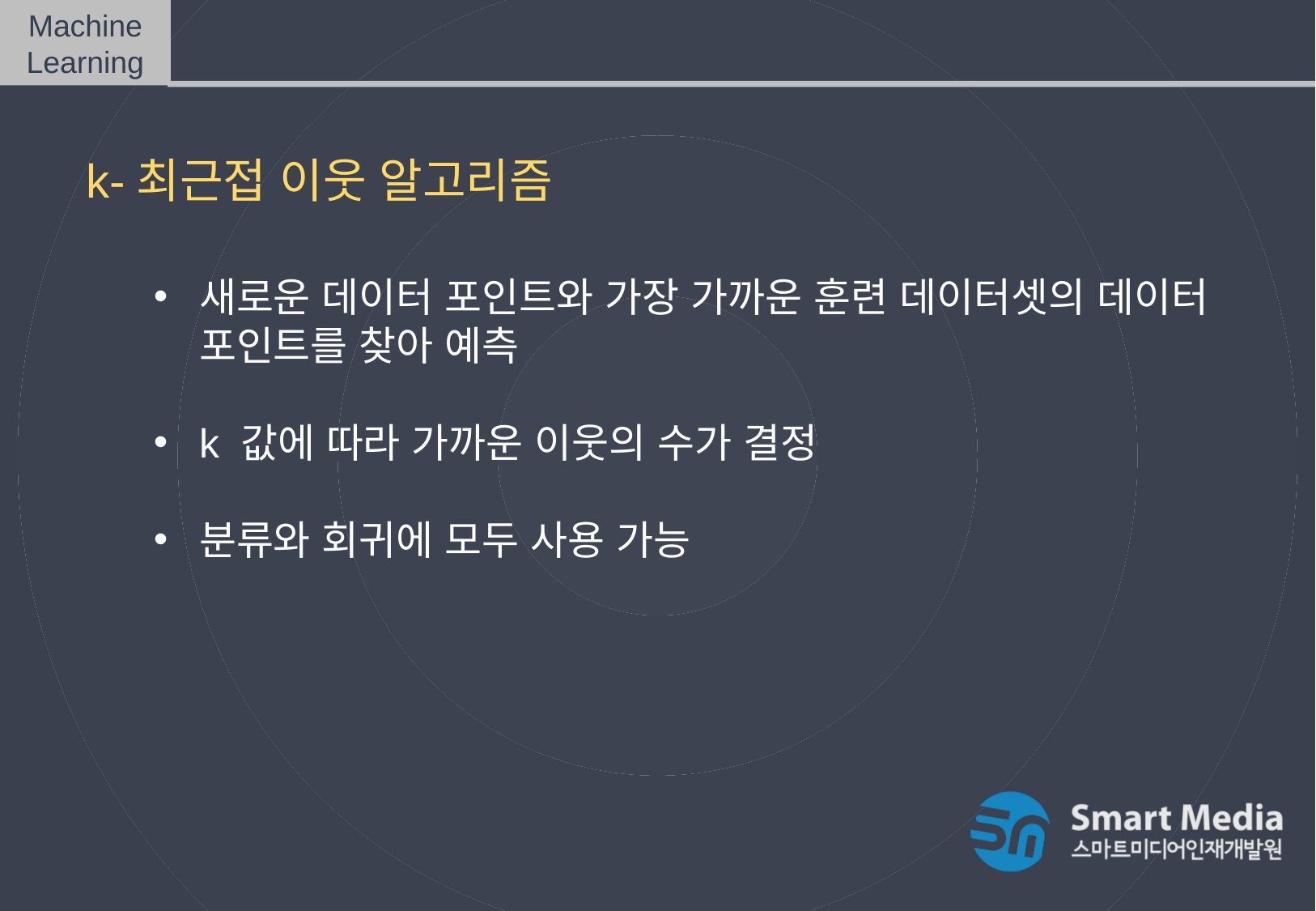

Machine Learning
K-Nearest Neighbors (KNN)

k-최근접 이웃 알고리즘
새로운 데이터 포인트와 가장 가까운 훈련 데이터셋의 데이터  포인트를 찾아 예측

k 값에 따라 가까운 이웃의 수가 결정

분류와 회귀에 모두 사용 가능